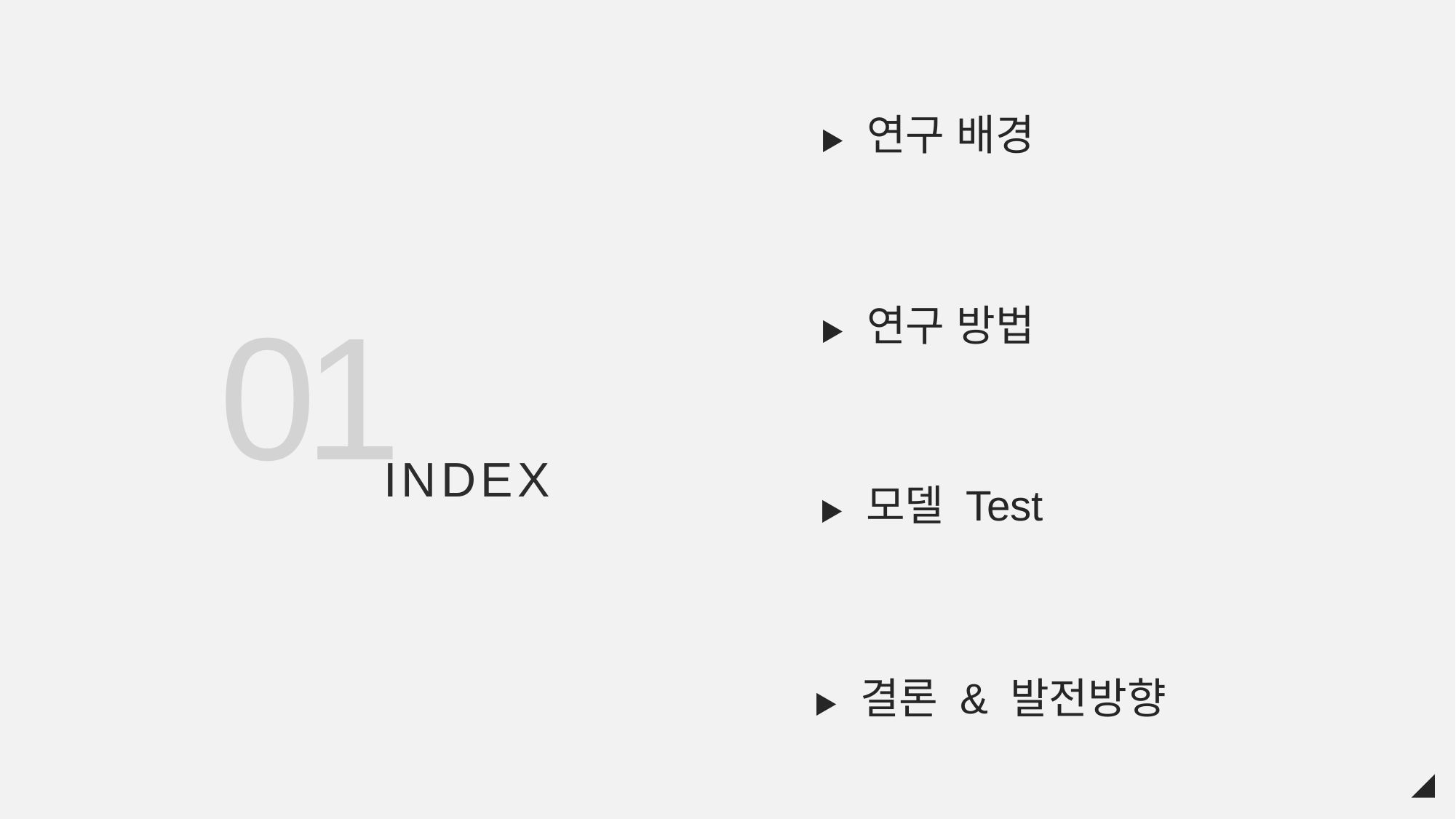

▶ 연구 배경
01
INDEX
▶ 연구 방법
▶ 모델 Test
▶ 결론 & 발전방향